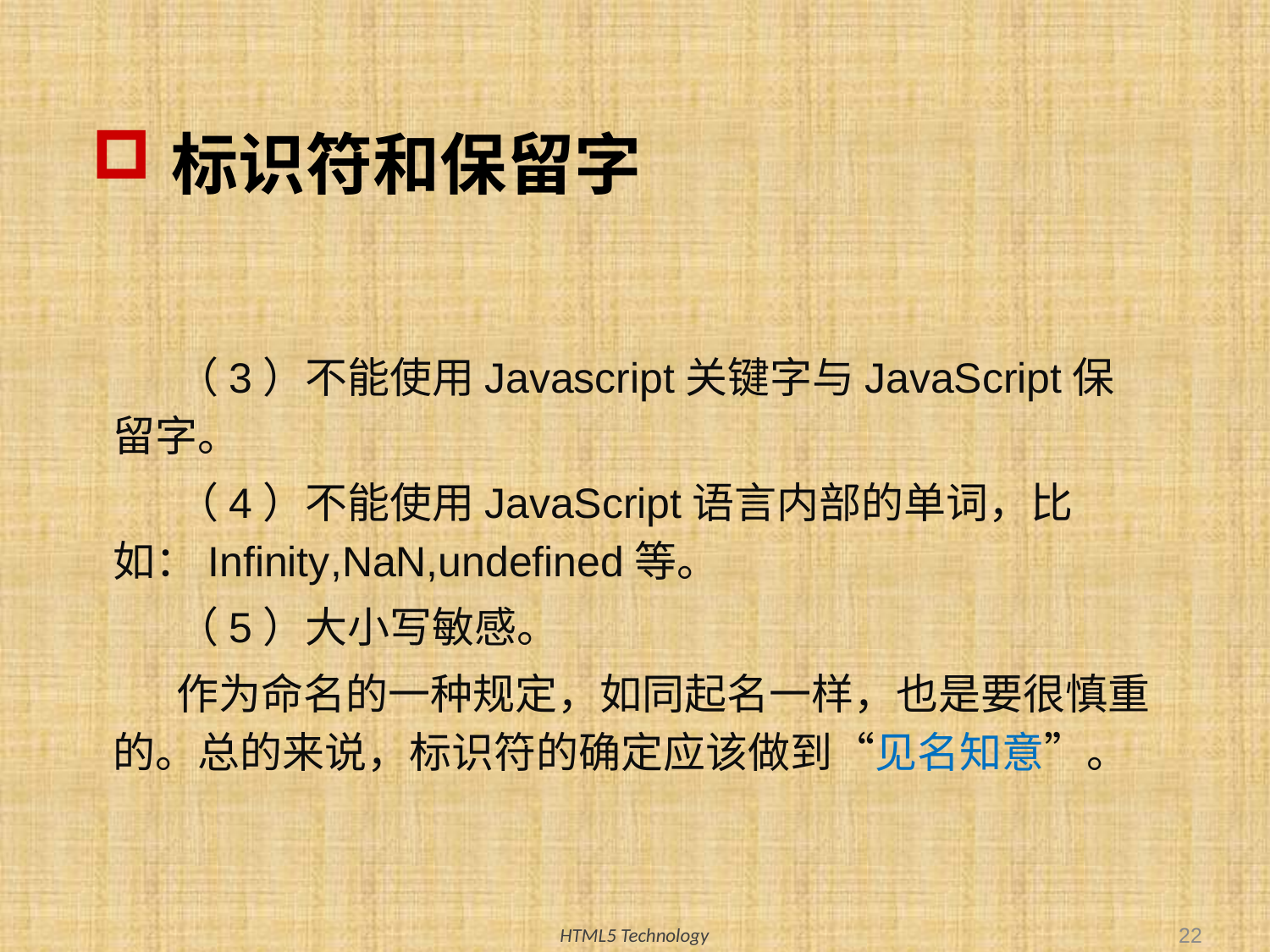

# 标识符和保留字
（3）不能使用Javascript关键字与JavaScript保留字。
（4）不能使用JavaScript语言内部的单词，比如：Infinity,NaN,undefined等。
（5）大小写敏感。
作为命名的一种规定，如同起名一样，也是要很慎重的。总的来说，标识符的确定应该做到“见名知意”。
22
HTML5 Technology